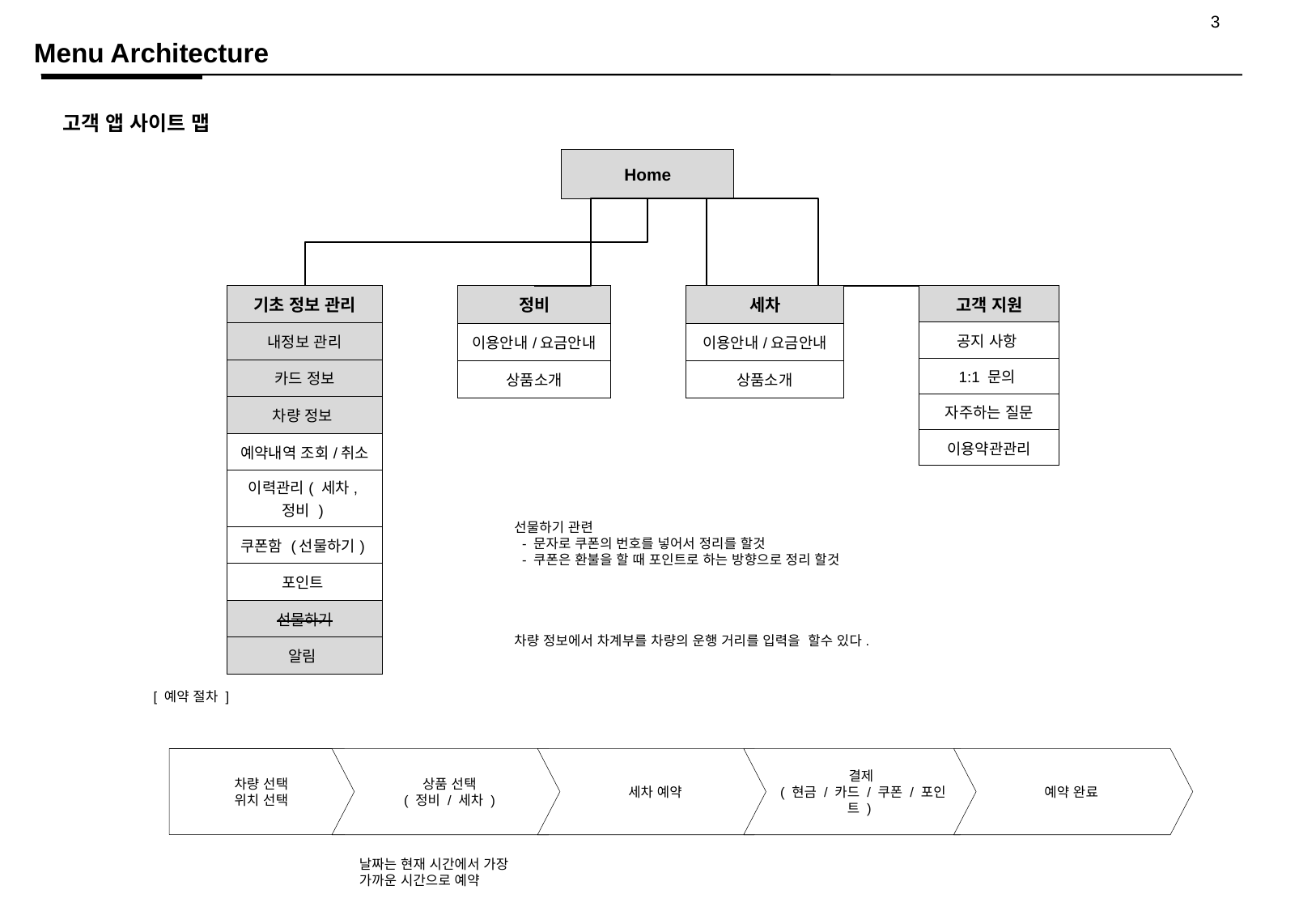

Menu A​rchitecture

고객 앱 사이트 맵
Home
| 기초 정보 관리 |
| --- |
| 내정보 관리 |
| 카드 정보 |
| 차량 정보 |
| 예약내역 조회/취소 |
| 이력관리( 세차,정비 ) |
| 쿠폰함 (선물하기) |
| 포인트 |
| 선물하기 |
| 알림 |
| 정비 |
| --- |
| 이용안내/요금안내 |
| 상품소개 |
| 세차 |
| --- |
| 이용안내/요금안내 |
| 상품소개 |
| 고객 지원 |
| --- |
| 공지 사항 |
| 1:1 문의 |
| 자주하는 질문 |
| 이용약관관리 |
선물하기 관련
  - 문자로 쿠폰의 번호를 넣어서 정리를 할것
  - 쿠폰은 환불을 할 때 포인트로 하는 방향으로 정리 할것

차량 정보에서 차계부를 차량의 운행 거리를 입력을  할수 있다.

[ 예약 절차 ]
상품 선택
( 정비 / 세차 )
세차 예약
결제
( 현금 / 카드 / 쿠폰 / 포인트 )
예약 완료
차량 선택
위치 선택
날짜는 현재 시간에서 가장 가까운 시간으로 예약